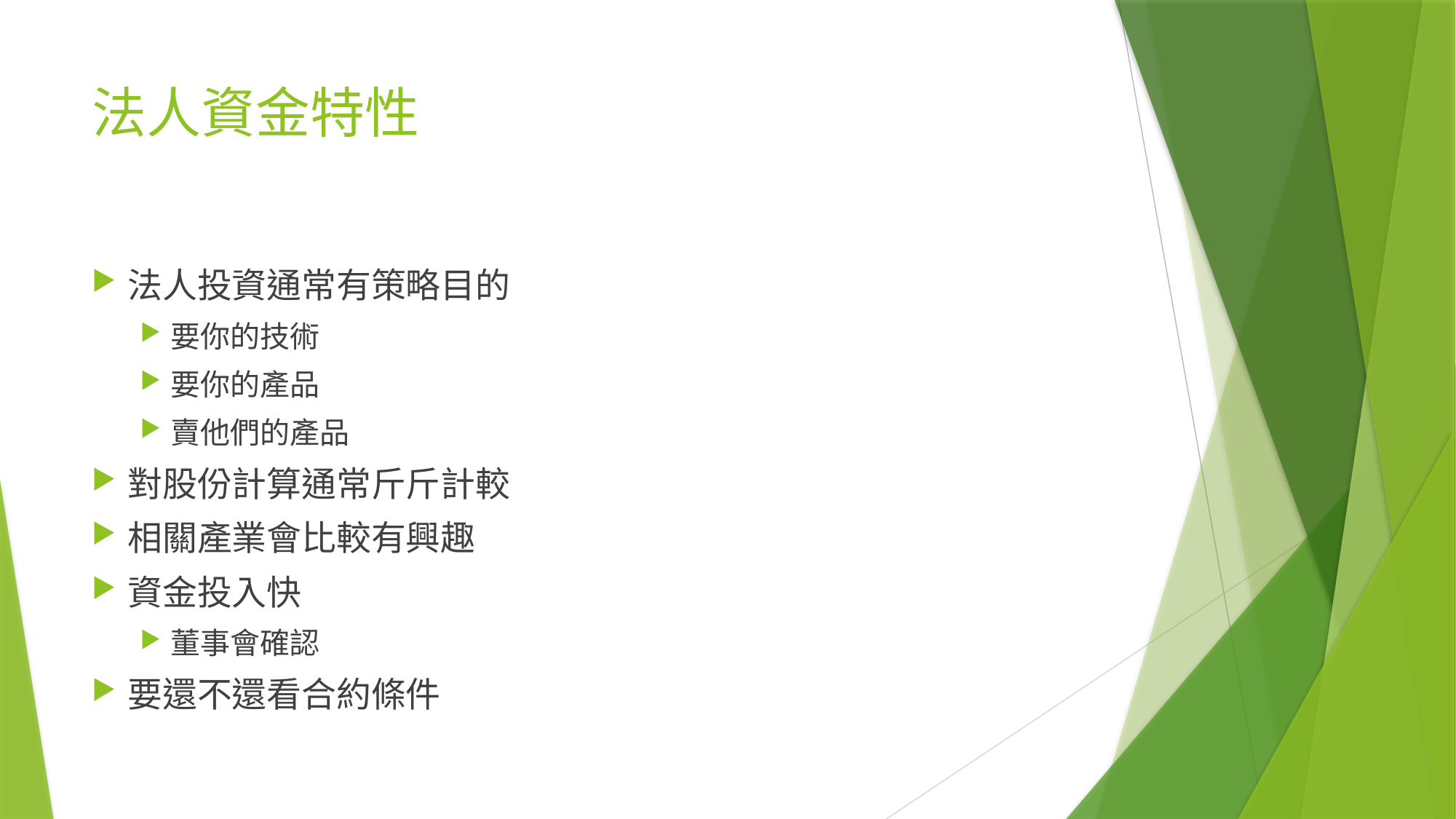

# 法人資金特性
法人投資通常有策略目的
要你的技術
要你的產品
賣他們的產品
對股份計算通常斤斤計較
相關產業會比較有興趣
資金投入快
董事會確認
要還不還看合約條件